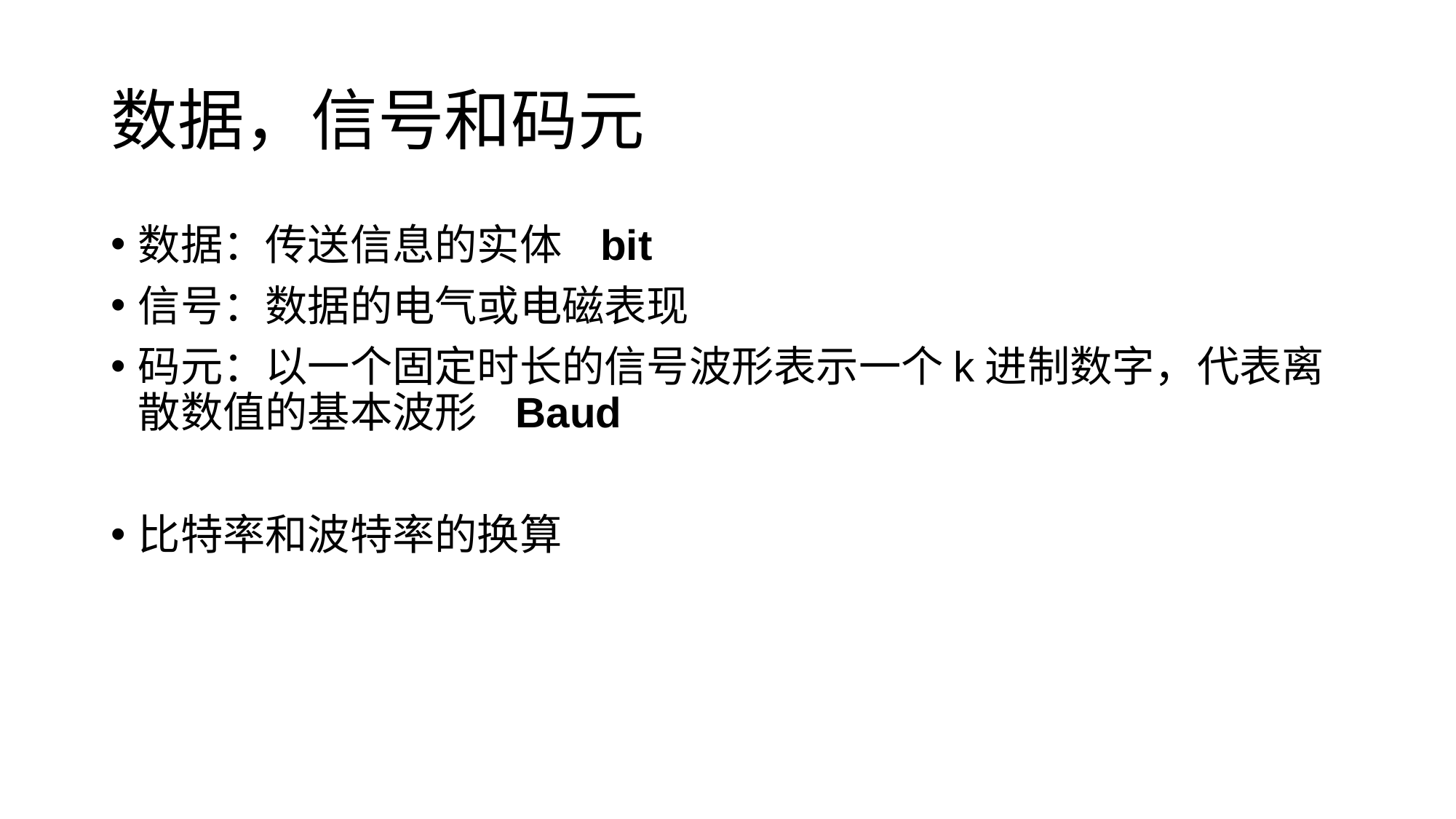

# 数据，信号和码元
数据：传送信息的实体   bit
信号：数据的电气或电磁表现
码元：以一个固定时长的信号波形表示一个k进制数字，代表离散数值的基本波形   Baud

比特率和波特率的换算